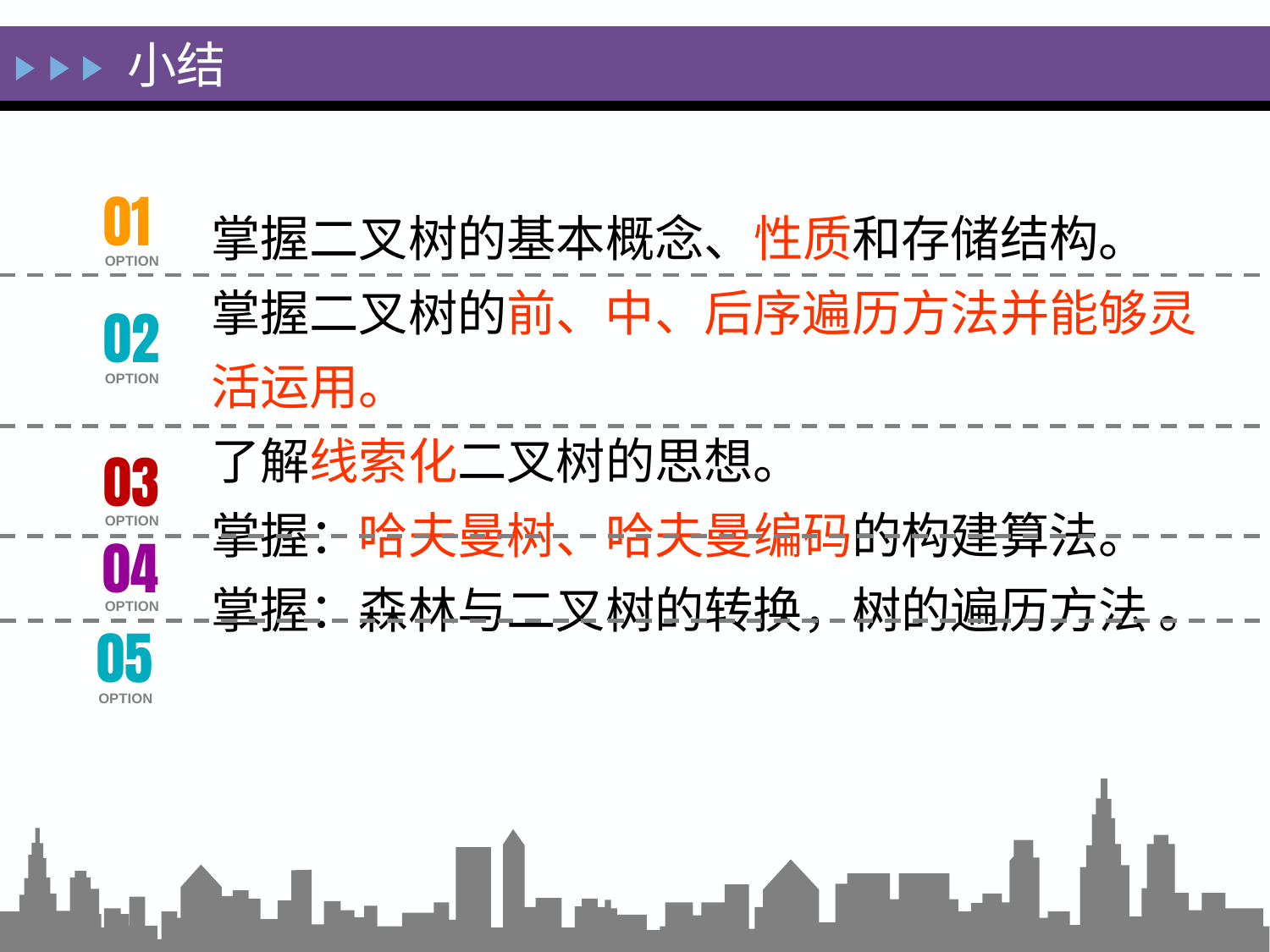

小结
掌握二叉树的基本概念、性质和存储结构。
掌握二叉树的前、中、后序遍历方法并能够灵活运用。
了解线索化二叉树的思想。
掌握：哈夫曼树、哈夫曼编码的构建算法。
掌握：森林与二叉树的转换，树的遍历方法 。
01
OPTION
02
OPTION
03
OPTION
04
OPTION
05
OPTION